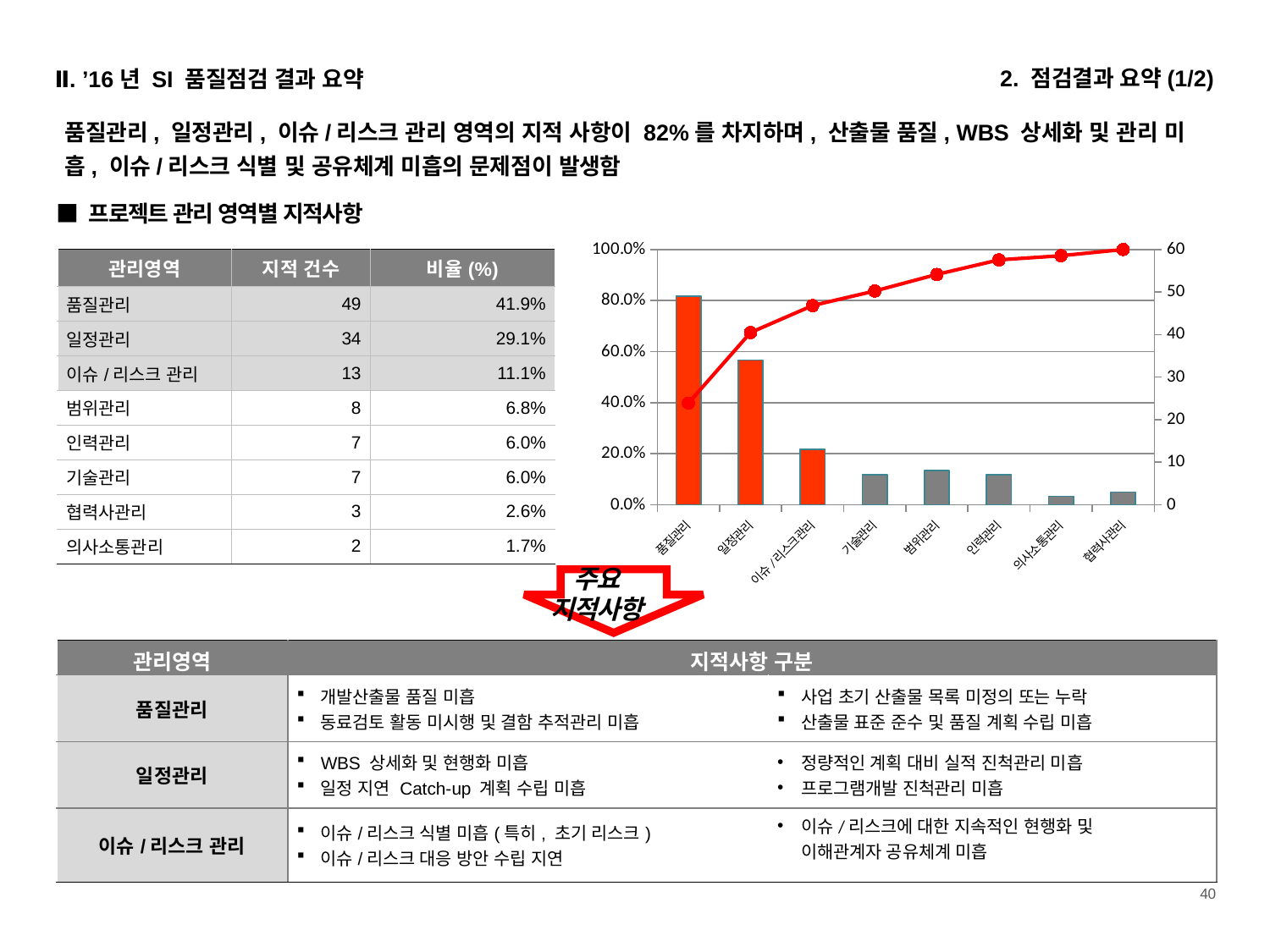

2. 점검결과 요약(1/2)
Ⅱ. ’16년 SI 품질점검 결과 요약
품질관리, 일정관리, 이슈/리스크 관리 영역의 지적 사항이 82%를 차지하며, 산출물 품질, WBS 상세화 및 관리 미흡, 이슈/리스크 식별 및 공유체계 미흡의 문제점이 발생함
■ 프로젝트 관리 영역별 지적사항

### Chart

| Category | 비율(%) | 지적건수 | 누적비율(%) |
|---|---|---|---|
| 품질관리 | 0.3983739837398374 | 49.0 | 0.3983739837398374 |
| 일정관리 | 0.2764227642276423 | 34.0 | 0.6747967479674797 |
| 이슈/리스크관리 | 0.10569105691056911 | 13.0 | 0.7804878048780488 |
| 기술관리 | 0.056910569105691054 | 7.0 | 0.8373983739837398 |
| 범위관리 | 0.06504065040650407 | 8.0 | 0.9024390243902439 |
| 인력관리 | 0.056910569105691054 | 7.0 | 0.959349593495935 |
| 의사소통관리 | 0.016260162601626018 | 2.0 | 0.975609756097561 |
| 협력사관리 | 0.024390243902439025 | 3.0 | 1.0 |
| 관리영역 | 지적 건수 | 비율(%) |
| --- | --- | --- |
| 품질관리 | 49 | 41.9% |
| 일정관리 | 34 | 29.1% |
| 이슈/리스크 관리 | 13 | 11.1% |
| 범위관리 | 8 | 6.8% |
| 인력관리 | 7 | 6.0% |
| 기술관리 | 7 | 6.0% |
| 협력사관리 | 3 | 2.6% |
| 의사소통관리 | 2 | 1.7% |

주요
지적사항
| 관리영역 | 지적사항 구분 |  |
| --- | --- | --- |
| 품질관리 | 개발산출물 품질 미흡 동료검토 활동 미시행 및 결함 추적관리 미흡 | 사업 초기 산출물 목록 미정의 또는 누락 산출물 표준 준수 및 품질 계획 수립 미흡 |
| 일정관리 | WBS 상세화 및 현행화 미흡 일정 지연 Catch-up 계획 수립 미흡 | 정량적인 계획 대비 실적 진척관리 미흡 프로그램개발 진척관리 미흡 |
| 이슈/리스크 관리 | 이슈/리스크 식별 미흡(특히, 초기 리스크) 이슈/리스크 대응 방안 수립 지연 | 이슈/리스크에 대한 지속적인 현행화 및 이해관계자 공유체계 미흡 |
40